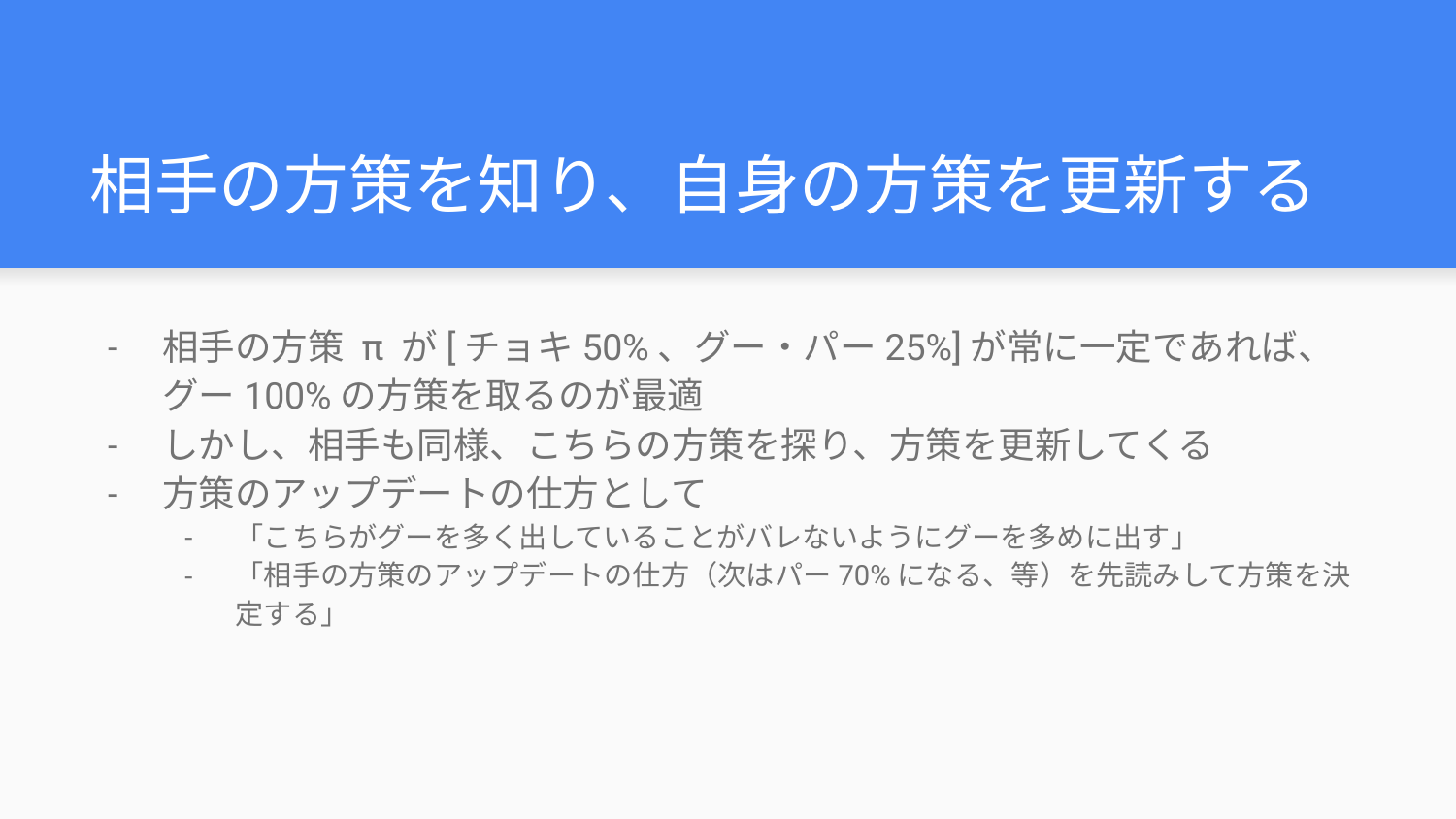

# 相手の方策を知り、自身の方策を更新する
相手の方策 π が[チョキ50%、グー・パー25%]が常に一定であれば、グー100%の方策を取るのが最適
しかし、相手も同様、こちらの方策を探り、方策を更新してくる
方策のアップデートの仕方として
「こちらがグーを多く出していることがバレないようにグーを多めに出す」
「相手の方策のアップデートの仕方（次はパー70%になる、等）を先読みして方策を決定する」